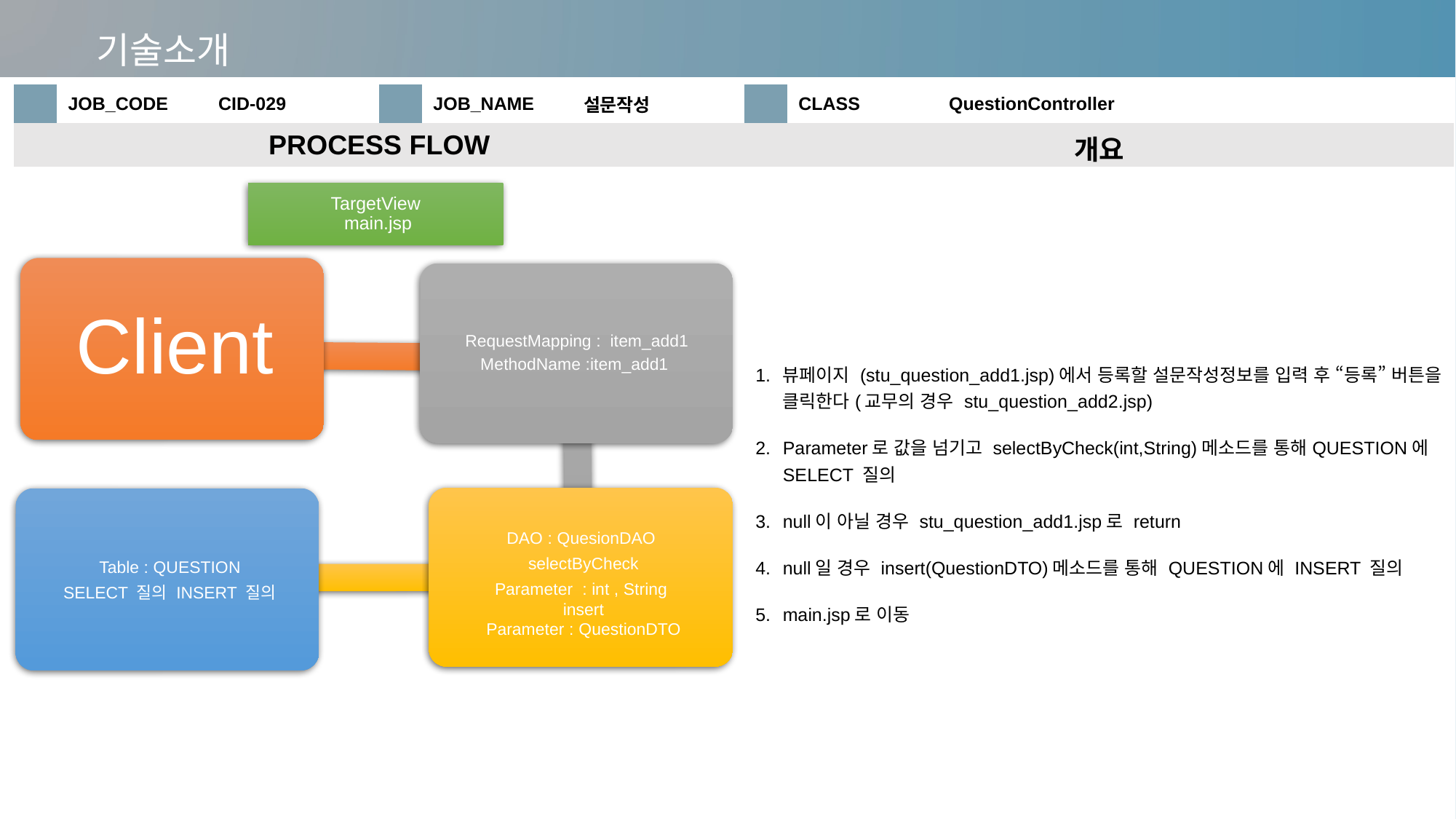

기술소개

|  | JOB\_CODE | CID-029 |  | JOB\_NAME | 설문작성 |  | CLASS | QuestionController |
| --- | --- | --- | --- | --- | --- | --- | --- | --- |
| PROCESS FLOW |  |  |  |  |  | 개요 |  |  |
|  |  |  |  |  |  | 뷰페이지 (stu\_question\_add1.jsp)에서 등록할 설문작성정보를 입력 후 “등록” 버튼을 클릭한다(교무의 경우 stu\_question\_add2.jsp) Parameter로 값을 넘기고 selectByCheck(int,String)메소드를 통해QUESTION에 SELECT 질의 null이 아닐 경우 stu\_question\_add1.jsp로 return null일 경우 insert(QuestionDTO)메소드를 통해 QUESTION에 INSERT 질의 main.jsp로 이동 |  |  |
TargetView
 main.jsp
Client
RequestMapping :  item_add1
MethodName :item_add1

DAO : QuesionDAO
selectByCheck
Parameter  : int , String
insert
Parameter : QuestionDTO

Table : QUESTION
SELECT 질의 INSERT 질의